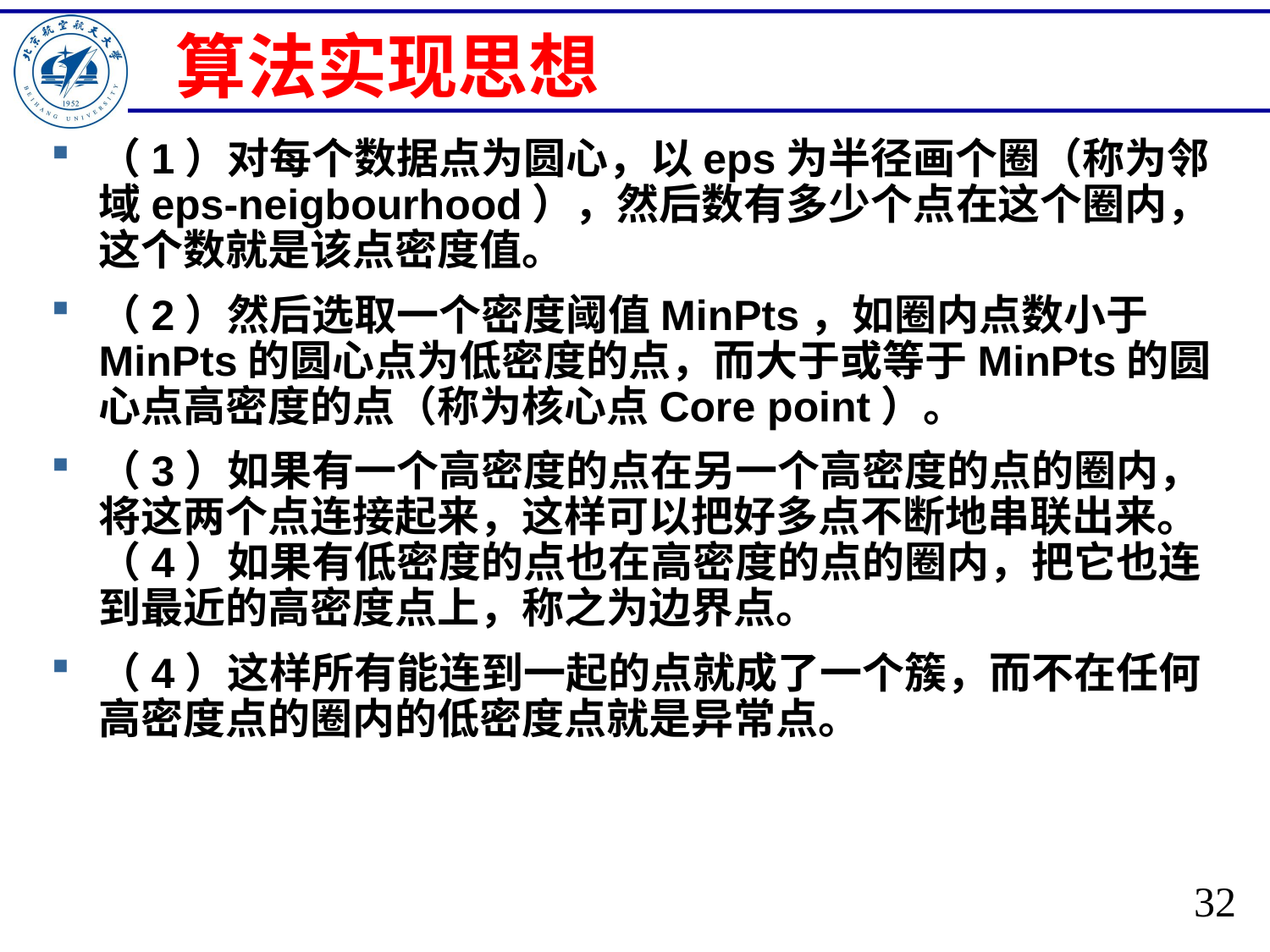

# 算法实现思想
（1）对每个数据点为圆心，以eps为半径画个圈（称为邻域eps-neigbourhood），然后数有多少个点在这个圈内，这个数就是该点密度值。
（2）然后选取一个密度阈值MinPts，如圈内点数小于MinPts的圆心点为低密度的点，而大于或等于MinPts的圆心点高密度的点（称为核心点Core point）。
（3）如果有一个高密度的点在另一个高密度的点的圈内，将这两个点连接起来，这样可以把好多点不断地串联出来。（4）如果有低密度的点也在高密度的点的圈内，把它也连到最近的高密度点上，称之为边界点。
（4）这样所有能连到一起的点就成了一个簇，而不在任何高密度点的圈内的低密度点就是异常点。